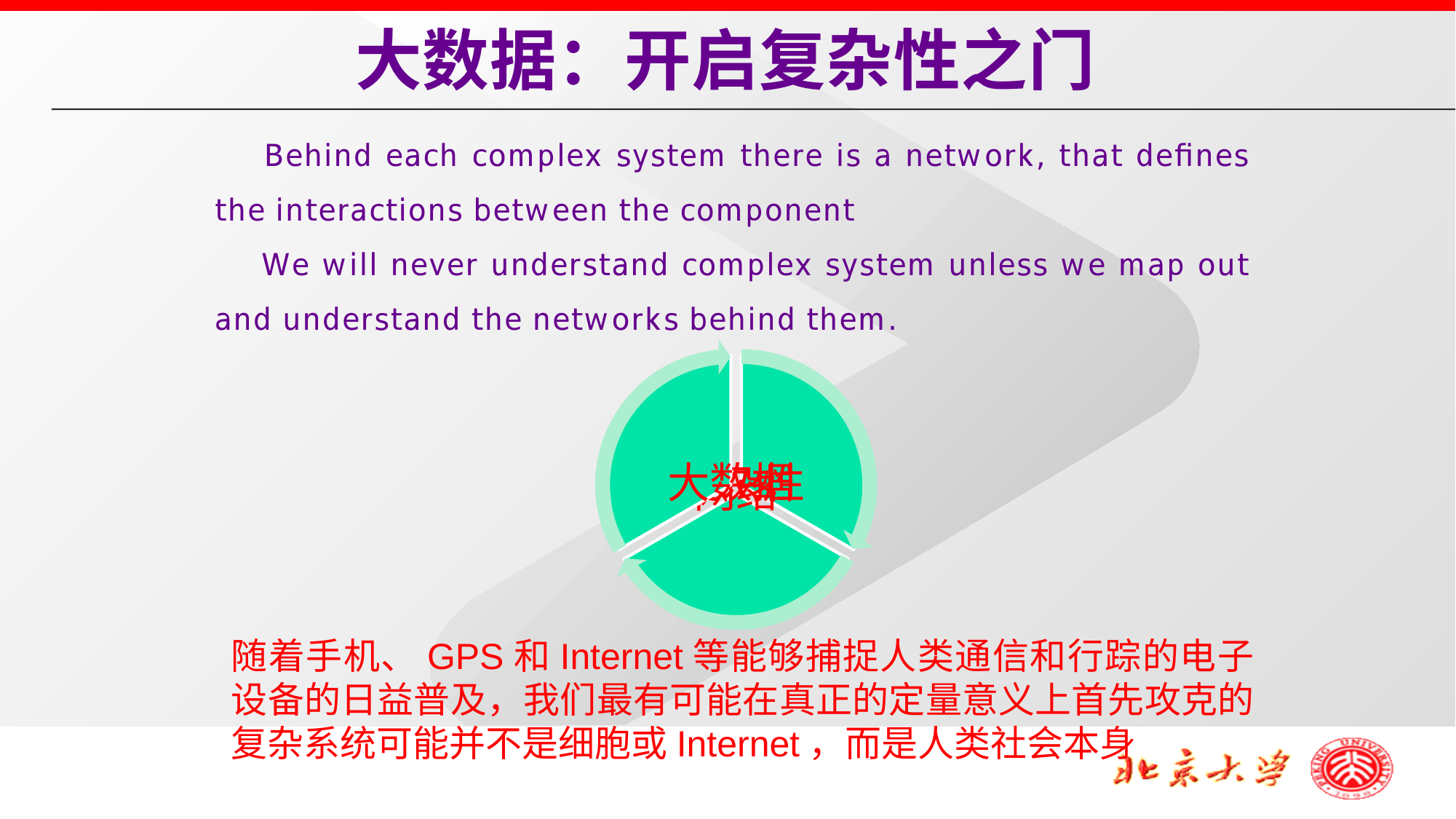

大数据：开启复杂性之门
    Behind each complex system there is a network, that defines the interactions between the component
    We will never understand complex system unless we map out and understand the networks behind them.
复杂性
网络
大数据
随着手机、GPS和Internet等能够捕捉人类通信和行踪的电子设备的日益普及，我们最有可能在真正的定量意义上首先攻克的复杂系统可能并不是细胞或Internet，而是人类社会本身